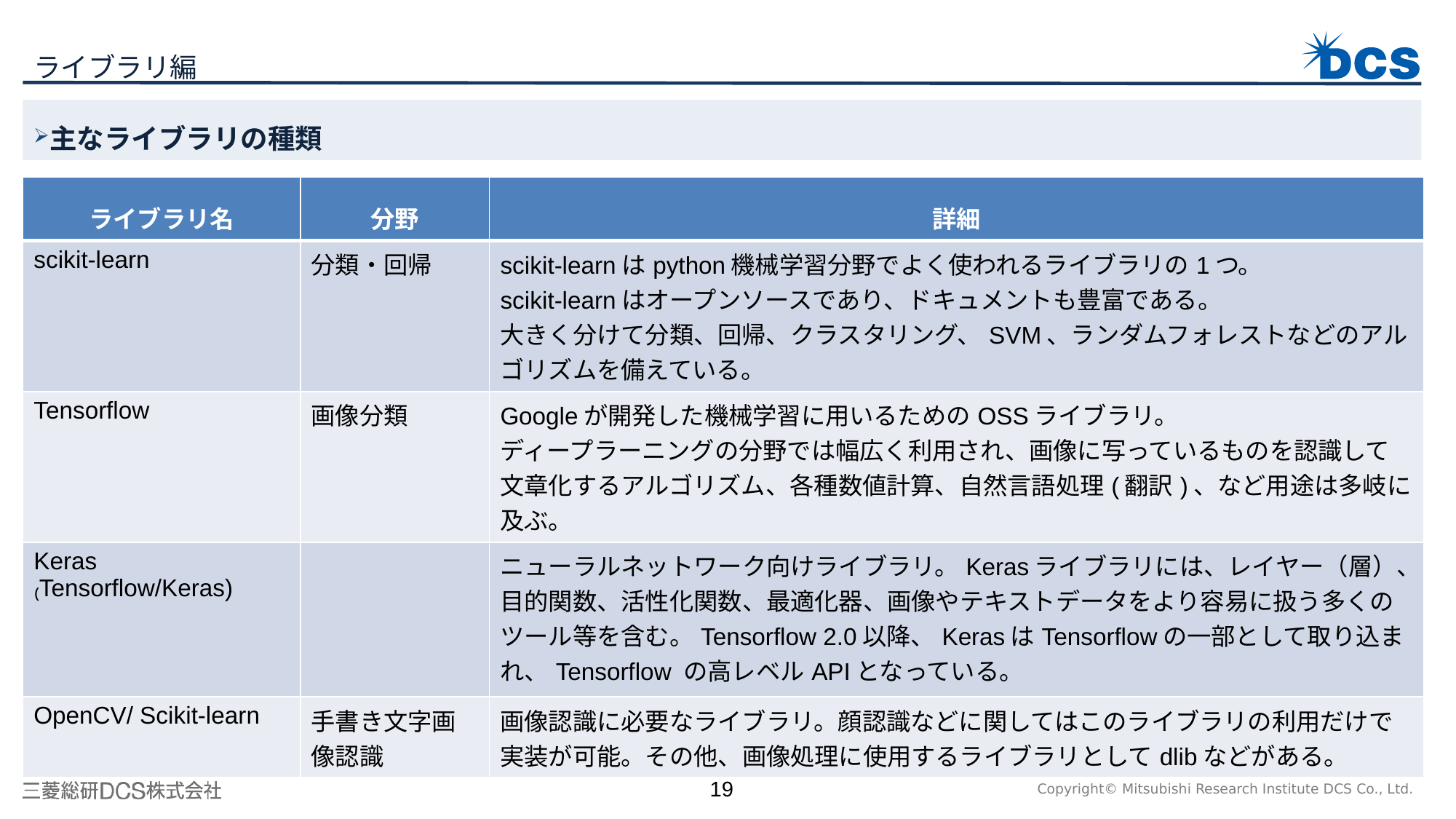

# ライブラリ編
主なライブラリの種類
| ライブラリ名 | 分野 | 詳細 |
| --- | --- | --- |
| scikit-learn | 分類・回帰 | scikit-learnはpython機械学習分野でよく使われるライブラリの1つ。 scikit-learnはオープンソースであり、ドキュメントも豊富である。 大きく分けて分類、回帰、クラスタリング、SVM、ランダムフォレストなどのアルゴリズムを備えている。 |
| Tensorflow | 画像分類 | Googleが開発した機械学習に用いるためのOSSライブラリ。 ディープラーニングの分野では幅広く利用され、画像に写っているものを認識して文章化するアルゴリズム、各種数値計算、自然言語処理(翻訳)、など用途は多岐に及ぶ。 |
| Keras ₍Tensorflow/Keras) |  | ニューラルネットワーク向けライブラリ。Kerasライブラリには、レイヤー（層）、目的関数、活性化関数、最適化器、画像やテキストデータをより容易に扱う多くのツール等を含む。Tensorflow 2.0以降、KerasはTensorflowの一部として取り込まれ、Tensorflow の高レベルAPIとなっている。 |
| OpenCV/ Scikit-learn | 手書き文字画像認識 | 画像認識に必要なライブラリ。顔認識などに関してはこのライブラリの利用だけで実装が可能。その他、画像処理に使用するライブラリとしてdlibなどがある。 |